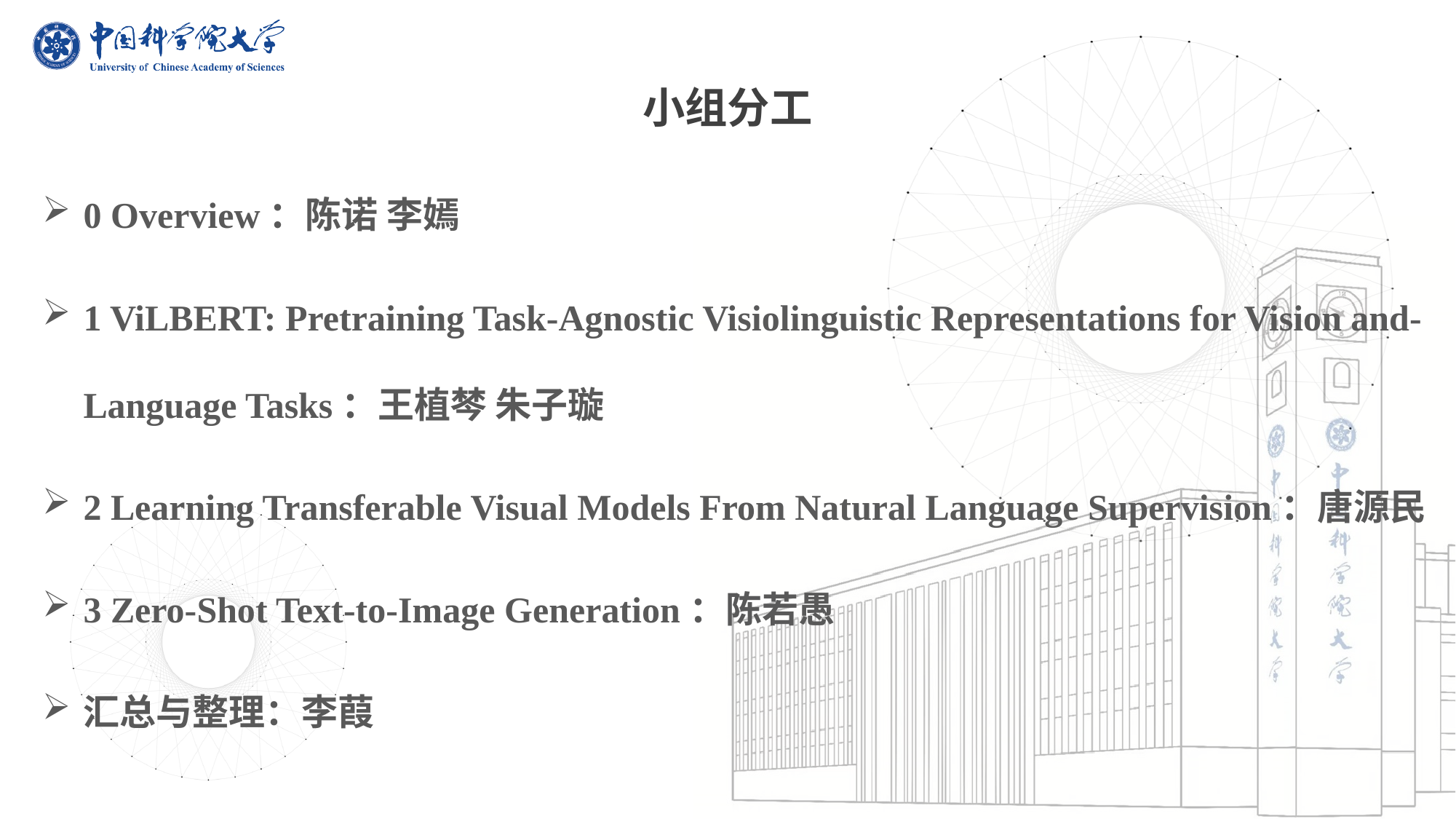

小组分工
0 Overview：陈诺 李嫣
1 ViLBERT: Pretraining Task-Agnostic Visiolinguistic Representations for Vision and-Language Tasks：王植棽 朱子璇
2 Learning Transferable Visual Models From Natural Language Supervision：唐源民
3 Zero-Shot Text-to-Image Generation：陈若愚
汇总与整理：李葭